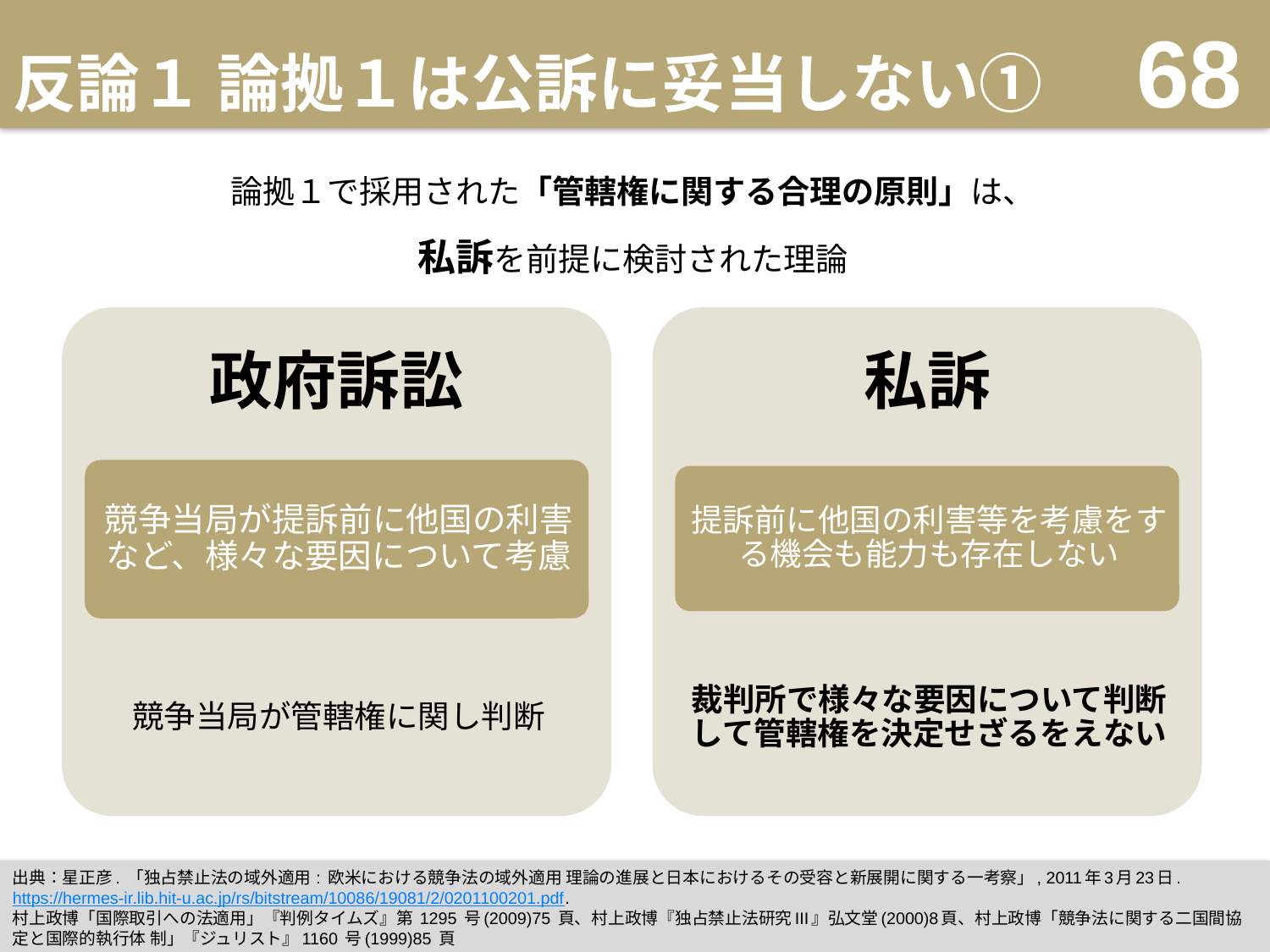

# 反論１ 論拠１は公訴に妥当しない①
68
論拠１で採用された「管轄権に関する合理の原則」は、
私訴を前提に検討された理論
政府訴訟
競争当局が提訴前に他国の利害など、様々な要因について考慮
競争当局が管轄権に関し判断
私訴
提訴前に他国の利害等を考慮をする機会も能力も存在しない
裁判所で様々な要因について判断して管轄権を決定せざるをえない
出典：星正彦. 「独占禁止法の域外適用 : 欧米における競争法の域外適用 理論の進展と日本におけるその受容と新展開に関する一考察」, 2011年3月23日. https://hermes-ir.lib.hit-u.ac.jp/rs/bitstream/10086/19081/2/0201100201.pdf.
村上政博「国際取引への法適用」『判例タイムズ』第 1295 号(2009)75 頁、村上政博『独占禁止法研究III』弘文堂(2000)8頁、村上政博「競争法に関する二国間協定と国際的執行体 制」『ジュリスト』1160 号(1999)85 頁